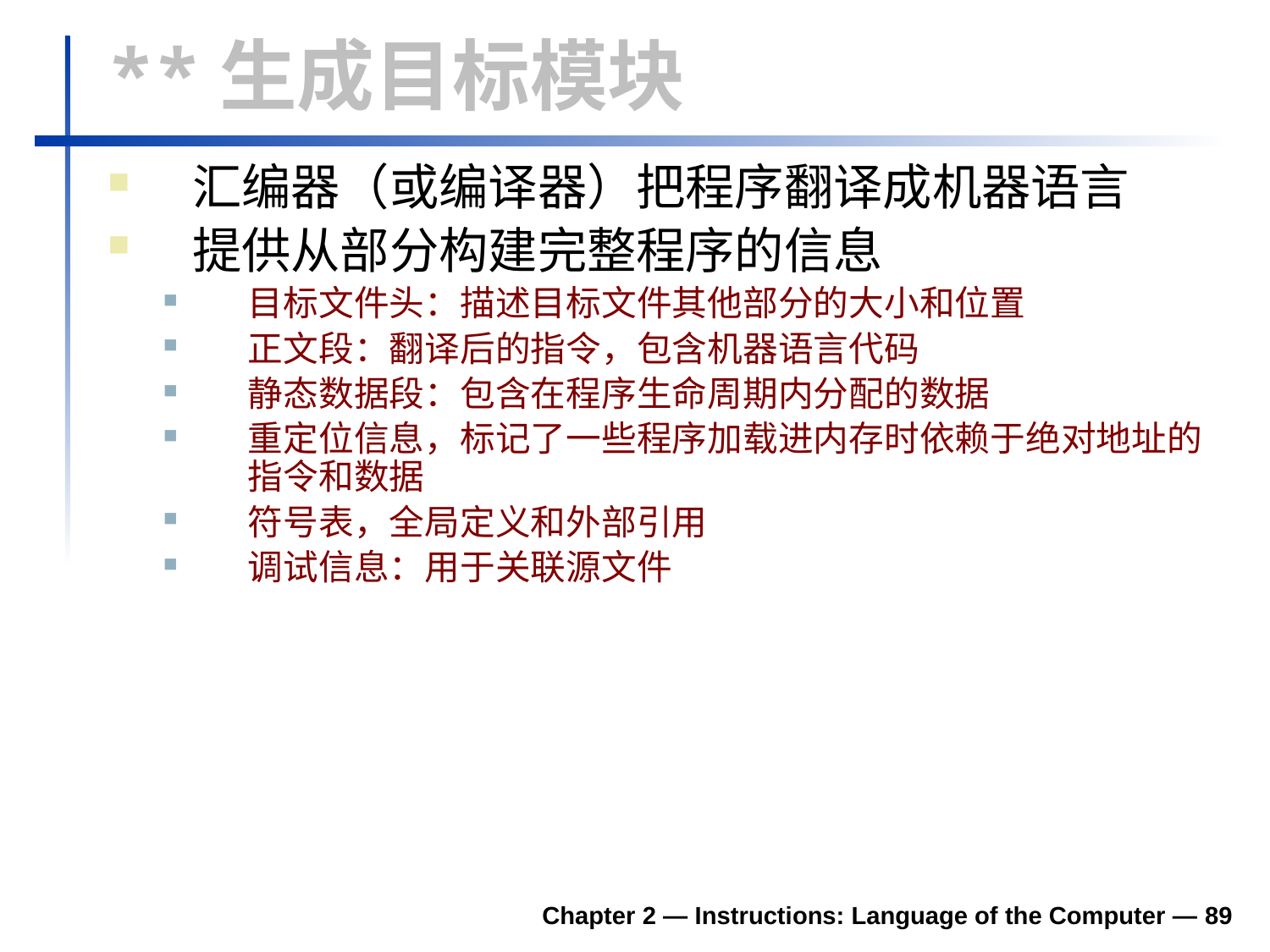

# **生成目标模块
汇编器（或编译器）把程序翻译成机器语言
提供从部分构建完整程序的信息
目标文件头：描述目标文件其他部分的大小和位置
正文段：翻译后的指令，包含机器语言代码
静态数据段：包含在程序生命周期内分配的数据
重定位信息，标记了一些程序加载进内存时依赖于绝对地址的指令和数据
符号表，全局定义和外部引用
调试信息：用于关联源文件
Chapter 2 — Instructions: Language of the Computer — 89